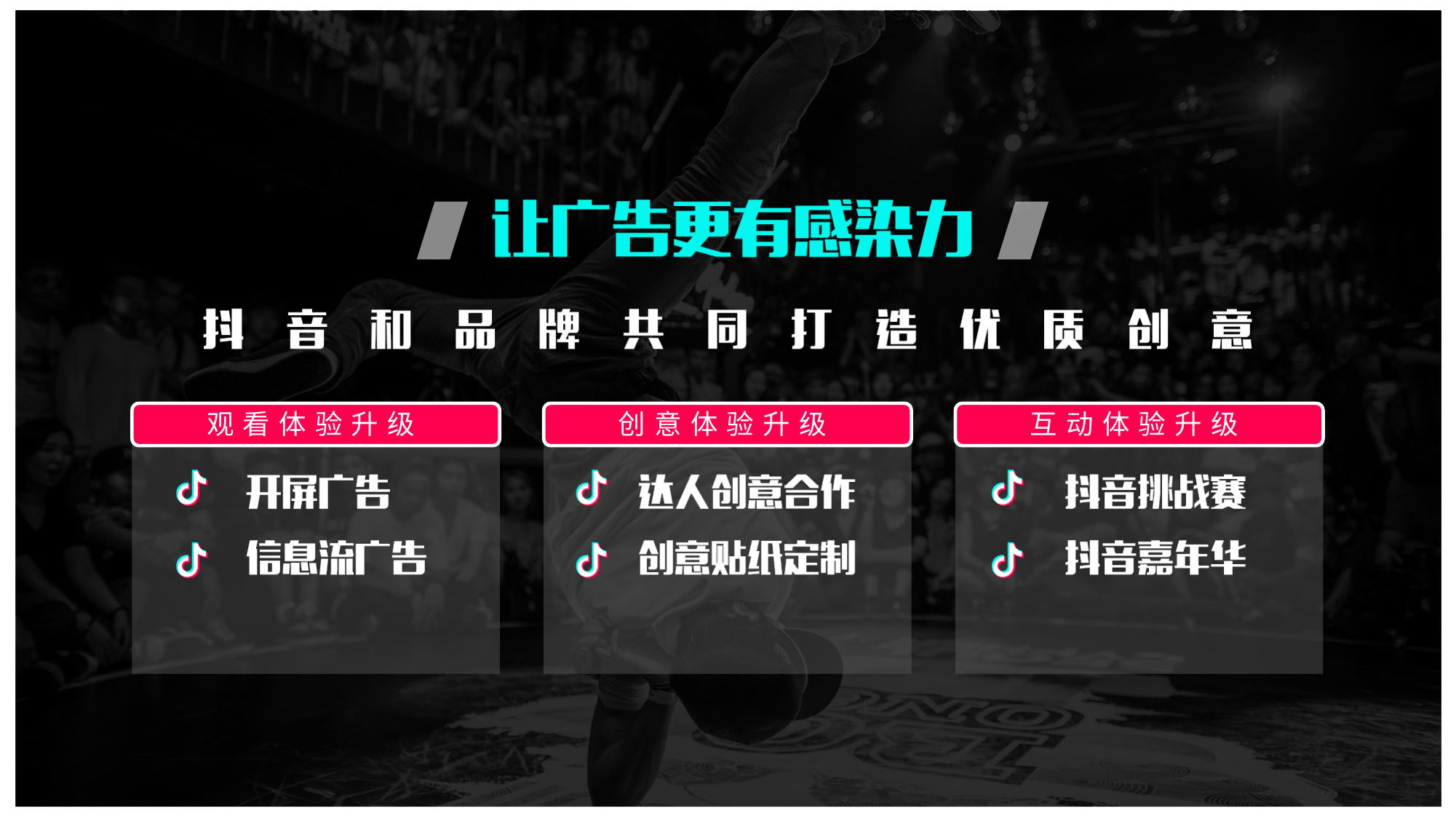

观 看 体 验 升 级
创 意 体 验 升 级
互 动 体 验 升 级